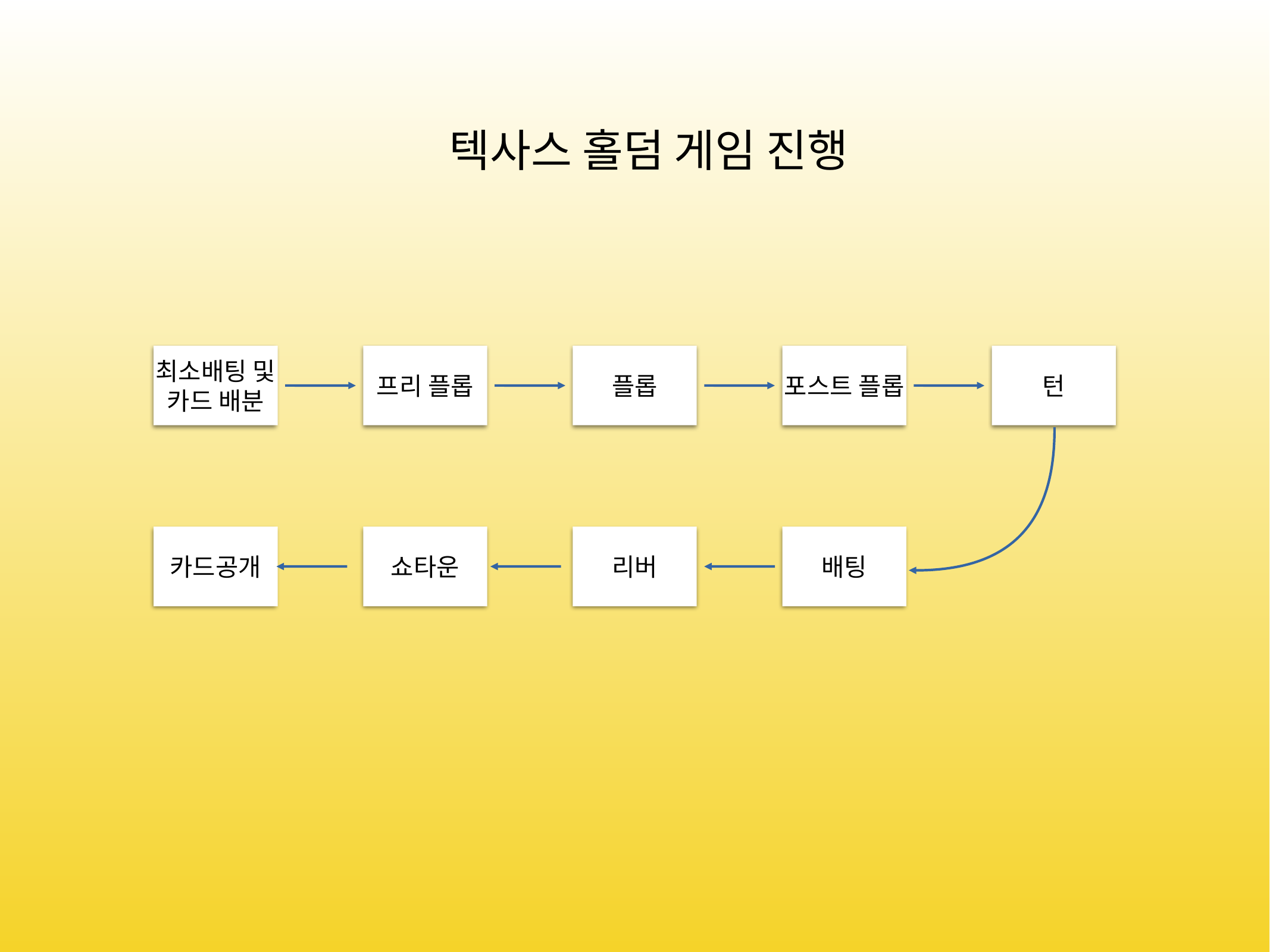

텍사스 홀덤 게임 진행

최소배팅 및 카드 배분

프리 플롭

플롭

포스트 플롭

턴

카드공개

쇼타운

리버

배팅